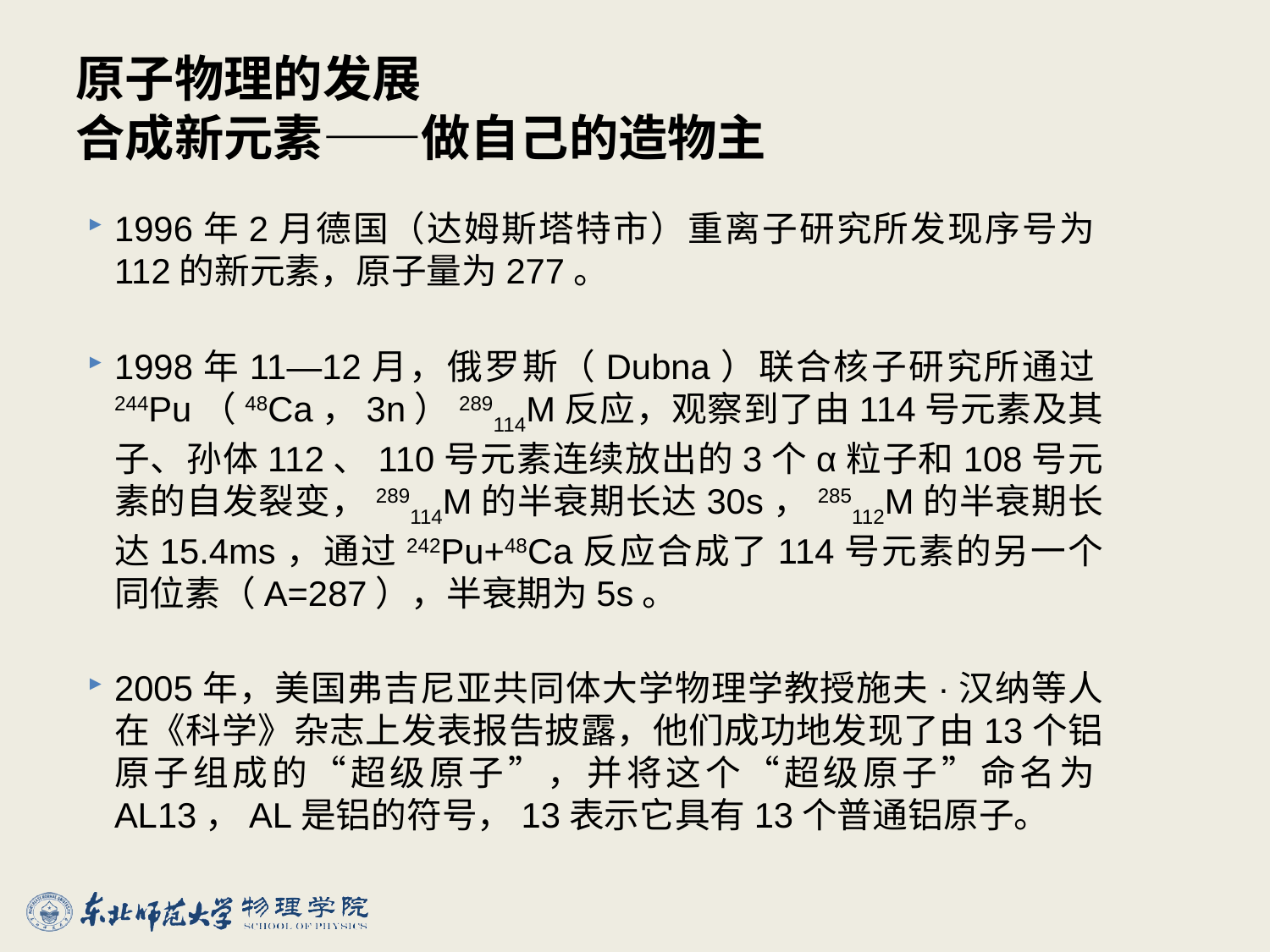

# 原子物理的发展 合成新元素——做自己的造物主
1996年2月德国（达姆斯塔特市）重离子研究所发现序号为112的新元素，原子量为277。

1998年11—12月，俄罗斯（Dubna）联合核子研究所通过244Pu（48Ca，3n）289114M反应，观察到了由114号元素及其子、孙体112、110号元素连续放出的3个α粒子和108号元素的自发裂变，289114M的半衰期长达30s，285112M的半衰期长达15.4ms，通过242Pu+48Ca反应合成了114号元素的另一个同位素（A=287），半衰期为5s。

2005年，美国弗吉尼亚共同体大学物理学教授施夫·汉纳等人在《科学》杂志上发表报告披露，他们成功地发现了由13个铝原子组成的“超级原子”，并将这个“超级原子”命名为AL13，AL是铝的符号，13表示它具有13个普通铝原子。